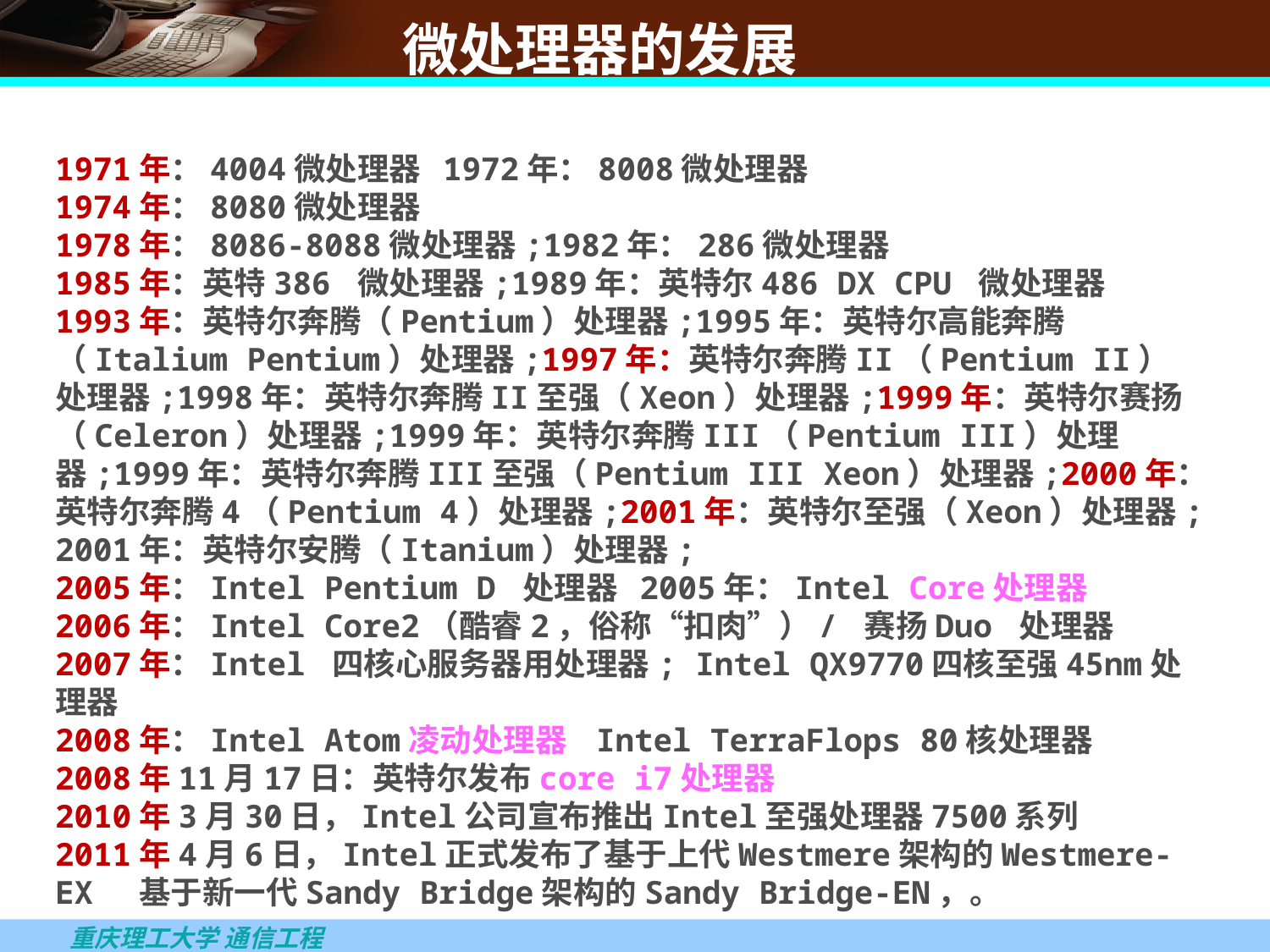

微处理器的发展
1971年：4004微处理器  1972年：8008微处理器
1974年：8080微处理器
1978年：8086-8088微处理器;1982年：286微处理器
1985年：英特386 微处理器;1989年：英特尔486 DX CPU 微处理器
1993年：英特尔奔腾（Pentium）处理器;1995年：英特尔高能奔腾（Italium Pentium）处理器;1997年：英特尔奔腾II（Pentium II）处理器;1998年：英特尔奔腾II至强（Xeon）处理器;1999年：英特尔赛扬（Celeron）处理器;1999年：英特尔奔腾III（Pentium III）处理器;1999年：英特尔奔腾III至强（Pentium III Xeon）处理器;2000年：英特尔奔腾4（Pentium 4）处理器;2001年：英特尔至强（Xeon）处理器;2001年：英特尔安腾（Itanium）处理器;
2005年：Intel Pentium D 处理器  2005年：Intel Core处理器
2006年：Intel Core2（酷睿2，俗称“扣肉”）/ 赛扬Duo 处理器
2007年：Intel 四核心服务器用处理器; Intel QX9770四核至强45nm处理器
2008年：Intel Atom凌动处理器   Intel TerraFlops 80核处理器
2008年11月17日：英特尔发布core i7处理器
2010年3月30日，Intel公司宣布推出Intel至强处理器7500系列
2011年4月6日，Intel正式发布了基于上代Westmere架构的Westmere-EX  基于新一代Sandy Bridge架构的Sandy Bridge-EN，。